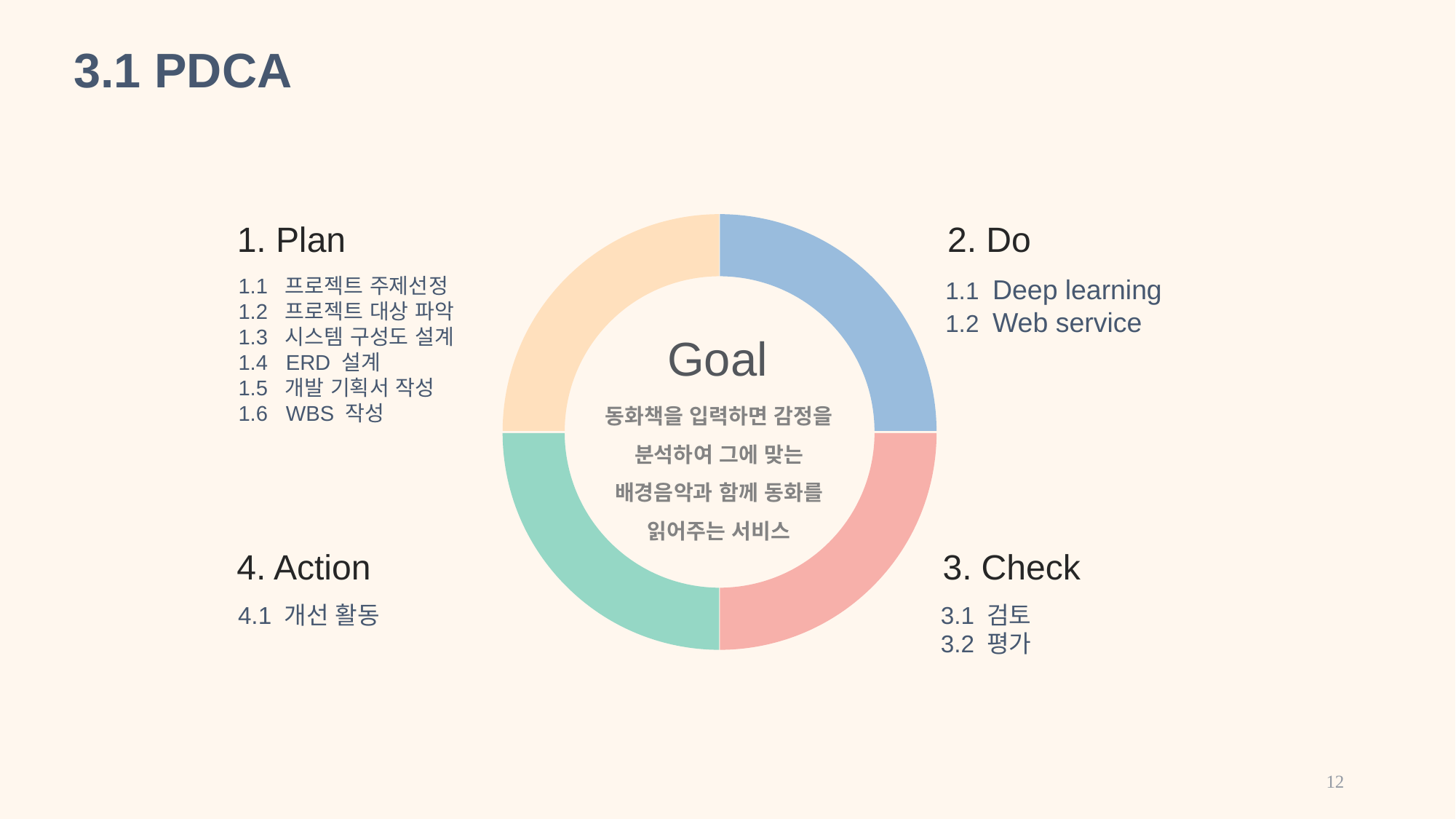

3.1 PDCA

1. Plan
2. Do
1.1  프로젝트 주제선정
1.2  프로젝트 대상 파악
1.3  시스템 구성도 설계
1.4   ERD 설계
1.5  개발 기획서 작성
1.6   WBS 작성
1.1  Deep learning
1.2  Web service
Goal
동화책을 입력하면 감정을 분석하여 그에 맞는 배경음악과 함께 동화를 읽어주는 서비스

4. Action
3. Check
4.1 개선 활동
3.1 검토
3.2 평가
12